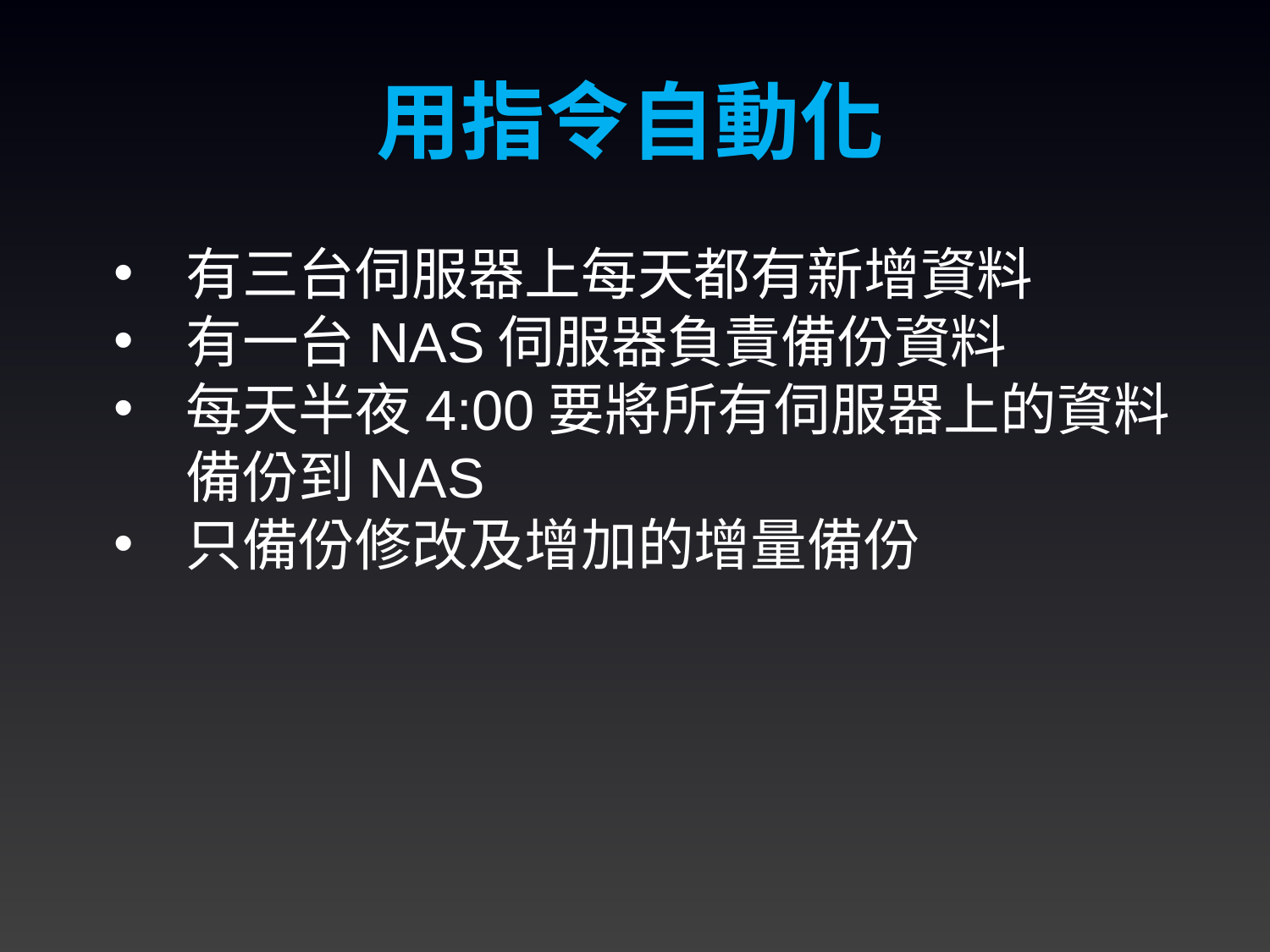

用指令自動化
有三台伺服器上每天都有新增資料
有一台NAS伺服器負責備份資料
每天半夜4:00要將所有伺服器上的資料備份到NAS
只備份修改及增加的增量備份